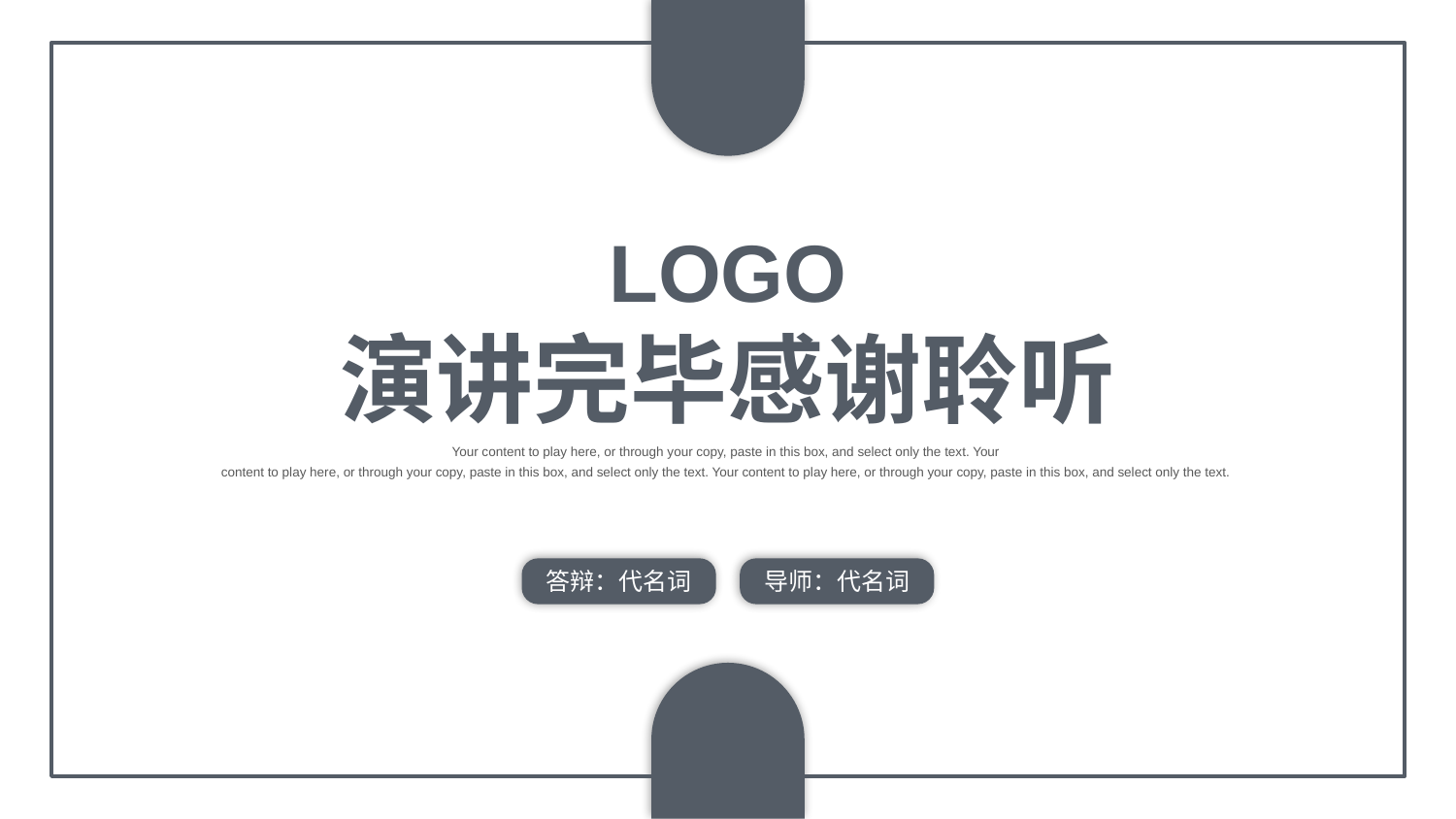

LOGO
演讲完毕感谢聆听
Your content to play here, or through your copy, paste in this box, and select only the text. Your
content to play here, or through your copy, paste in this box, and select only the text. Your content to play here, or through your copy, paste in this box, and select only the text.
答辩：代名词
导师：代名词